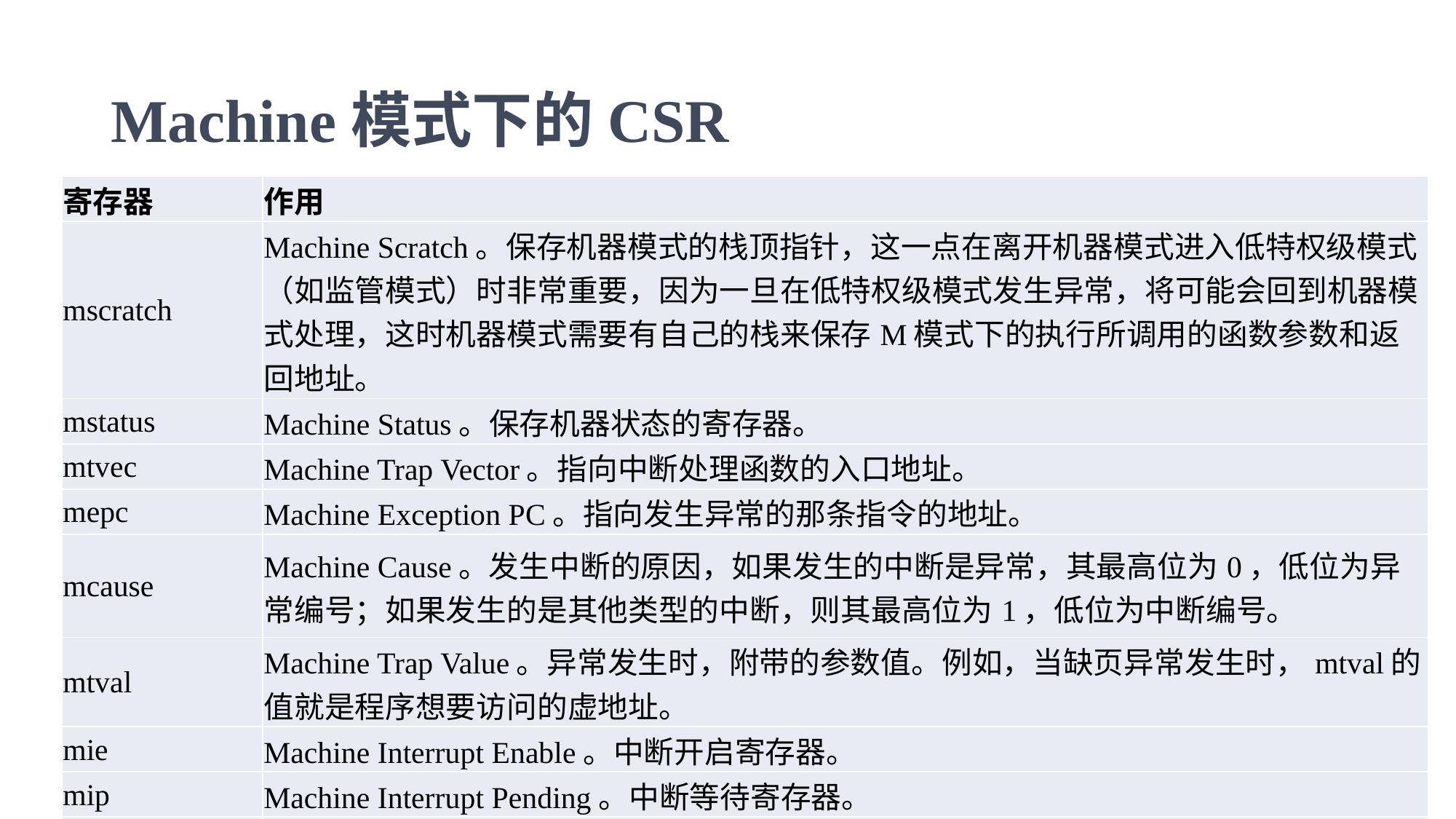

# Machine模式下的CSR
| 寄存器 | 作用 |
| --- | --- |
| mscratch | Machine Scratch。保存机器模式的栈顶指针，这一点在离开机器模式进入低特权级模式（如监管模式）时非常重要，因为一旦在低特权级模式发生异常，将可能会回到机器模式处理，这时机器模式需要有自己的栈来保存M模式下的执行所调用的函数参数和返回地址。 |
| mstatus | Machine Status。保存机器状态的寄存器。 |
| mtvec | Machine Trap Vector。指向中断处理函数的入口地址。 |
| mepc | Machine Exception PC。指向发生异常的那条指令的地址。 |
| mcause | Machine Cause。发生中断的原因，如果发生的中断是异常，其最高位为0，低位为异常编号；如果发生的是其他类型的中断，则其最高位为1，低位为中断编号。 |
| mtval | Machine Trap Value。异常发生时，附带的参数值。例如，当缺页异常发生时，mtval的值就是程序想要访问的虚地址。 |
| mie | Machine Interrupt Enable。中断开启寄存器。 |
| mip | Machine Interrupt Pending。中断等待寄存器。 |
| mideleg | Machine Interrupt Delegation Registers。中断代理寄存器。 |
| medeleg | Machine Exception Delegation Registers。异常代理寄存器。 |